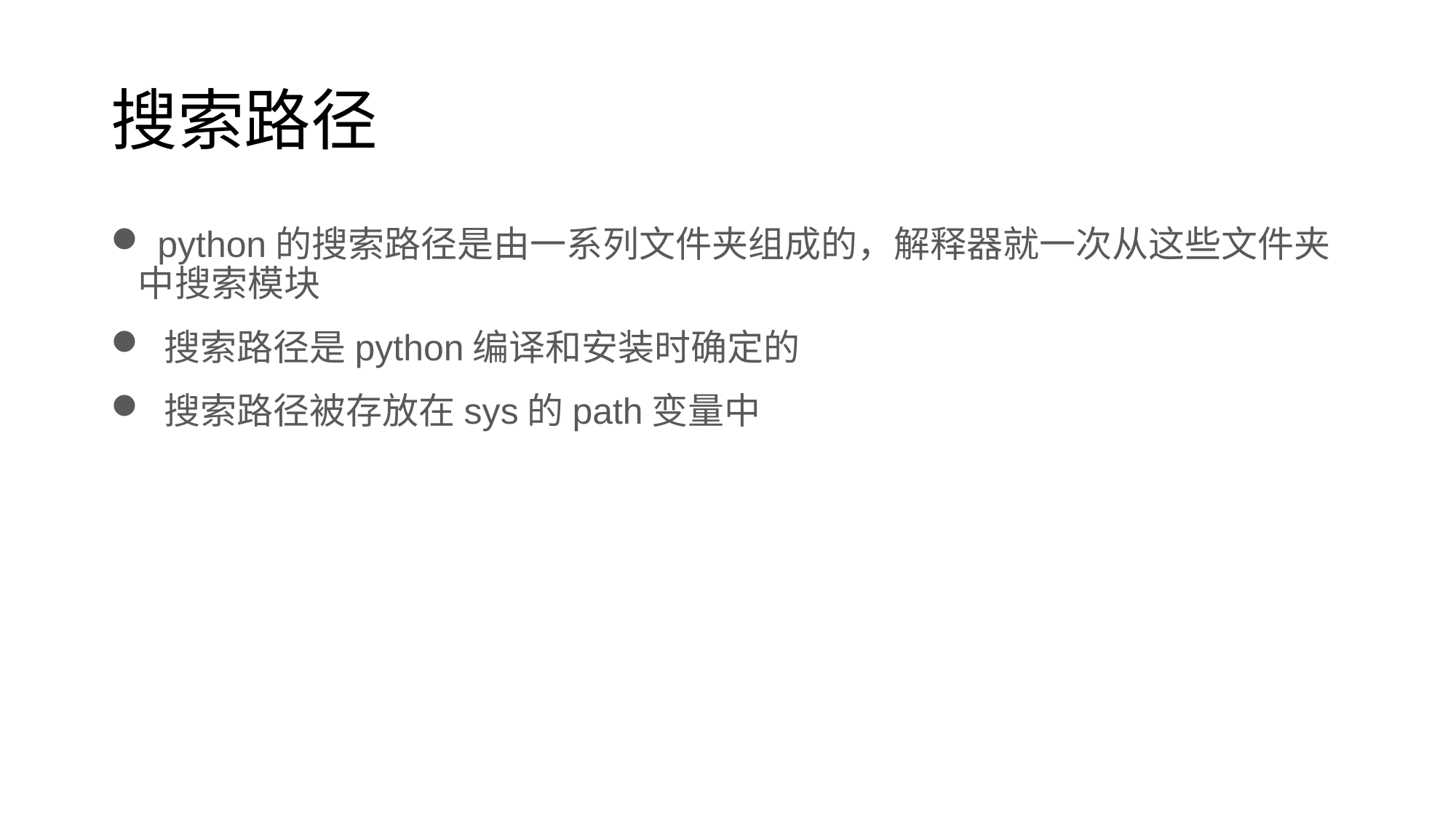

# 搜索路径
 python的搜索路径是由一系列文件夹组成的，解释器就一次从这些文件夹中搜索模块
 搜索路径是python编译和安装时确定的
 搜索路径被存放在sys的path变量中